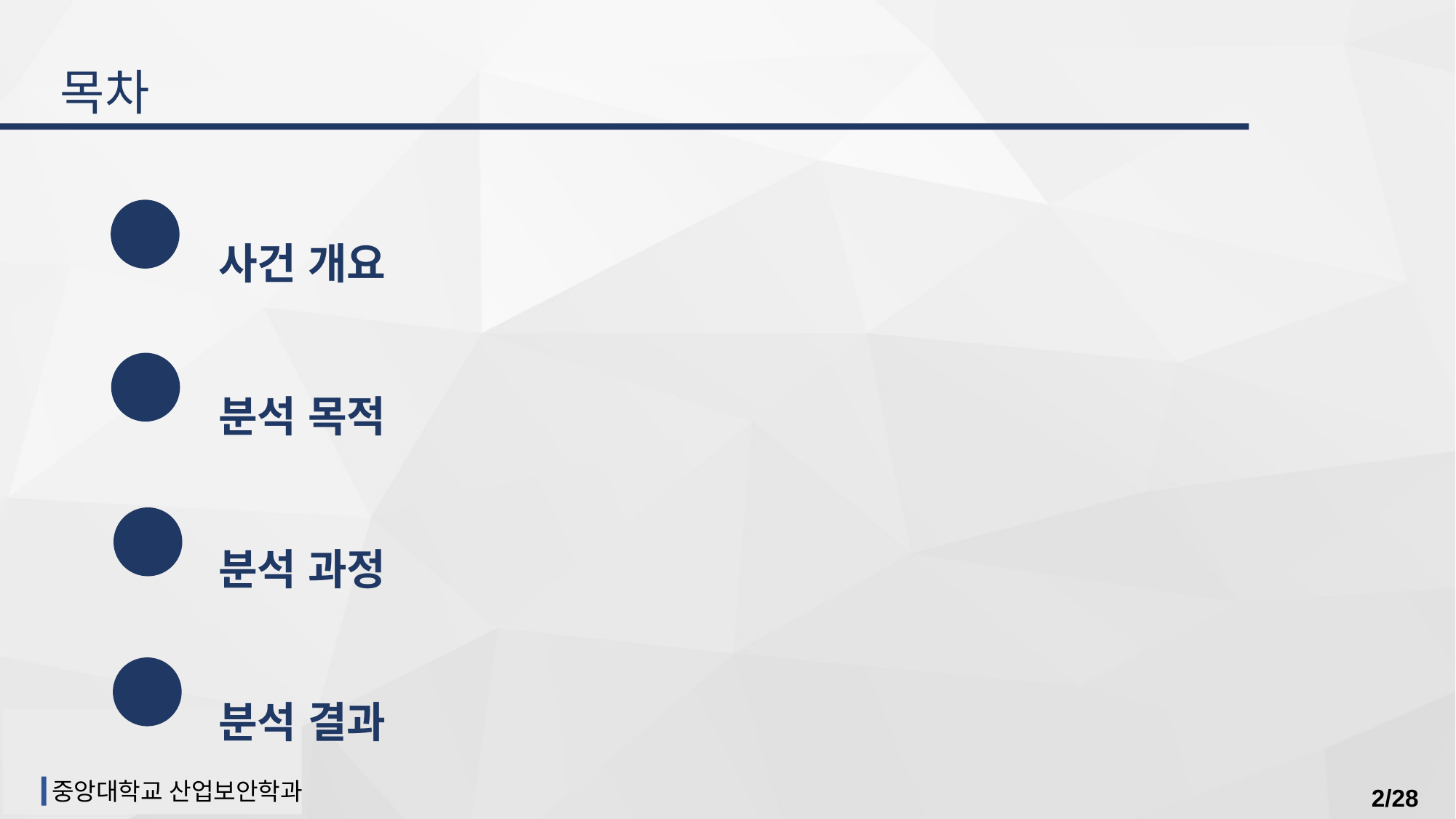

목차

사건 개요
분석 목적
분석 과정
분석 결과

01

02

03

04

중앙대학교 산업보안학과

2/28